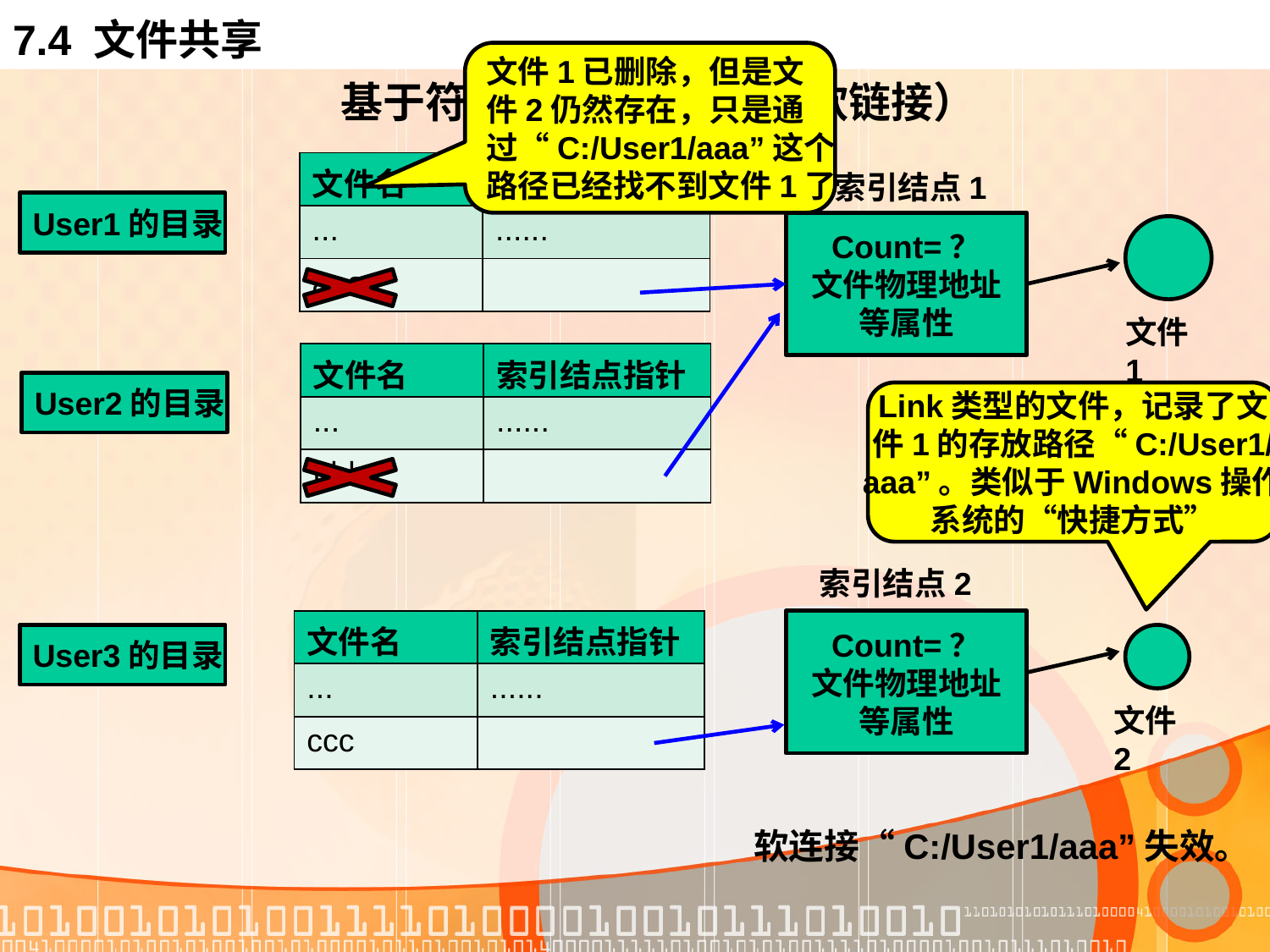

# 7.4 文件共享
文件1已删除，但是文
件2仍然存在，只是通
过“C:/User1/aaa”这个
路径已经找不到文件1了
基于符号链的共享方式（软链接）
| 文件名 | 索引结点指针 |
| --- | --- |
| ... | ...... |
| aaa |  |
索引结点1
User1的目录
Count=？
文件物理地址
等属性

文件1
| 文件名 | 索引结点指针 |
| --- | --- |
| ... | ...... |
| bbb |  |
User2的目录
Link类型的文件，记录了文
件1的存放路径“C:/User1/
aaa”。类似于Windows操作
系统的“快捷方式”

索引结点2
| 文件名 | 索引结点指针 |
| --- | --- |
| ... | ...... |
| ccc |  |
Count=？
文件物理地址
等属性
User3的目录

文件2
软连接“C:/User1/aaa”失效。